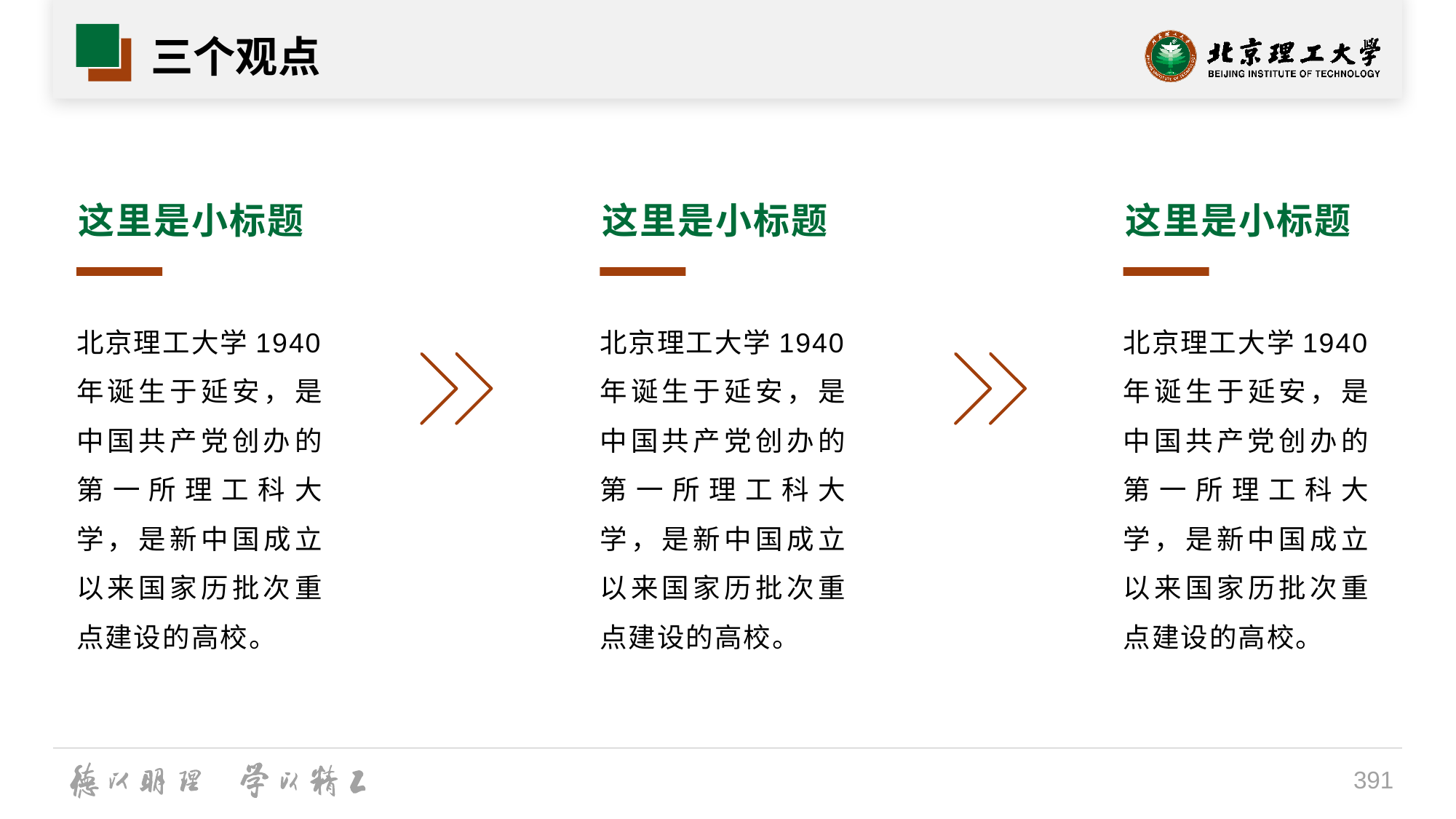

# 三个观点
这里是小标题

北京理工大学1940年诞生于延安，是中国共产党创办的第一所理工科大学，是新中国成立以来国家历批次重点建设的高校。
这里是小标题

北京理工大学1940年诞生于延安，是中国共产党创办的第一所理工科大学，是新中国成立以来国家历批次重点建设的高校。
这里是小标题

北京理工大学1940年诞生于延安，是中国共产党创办的第一所理工科大学，是新中国成立以来国家历批次重点建设的高校。